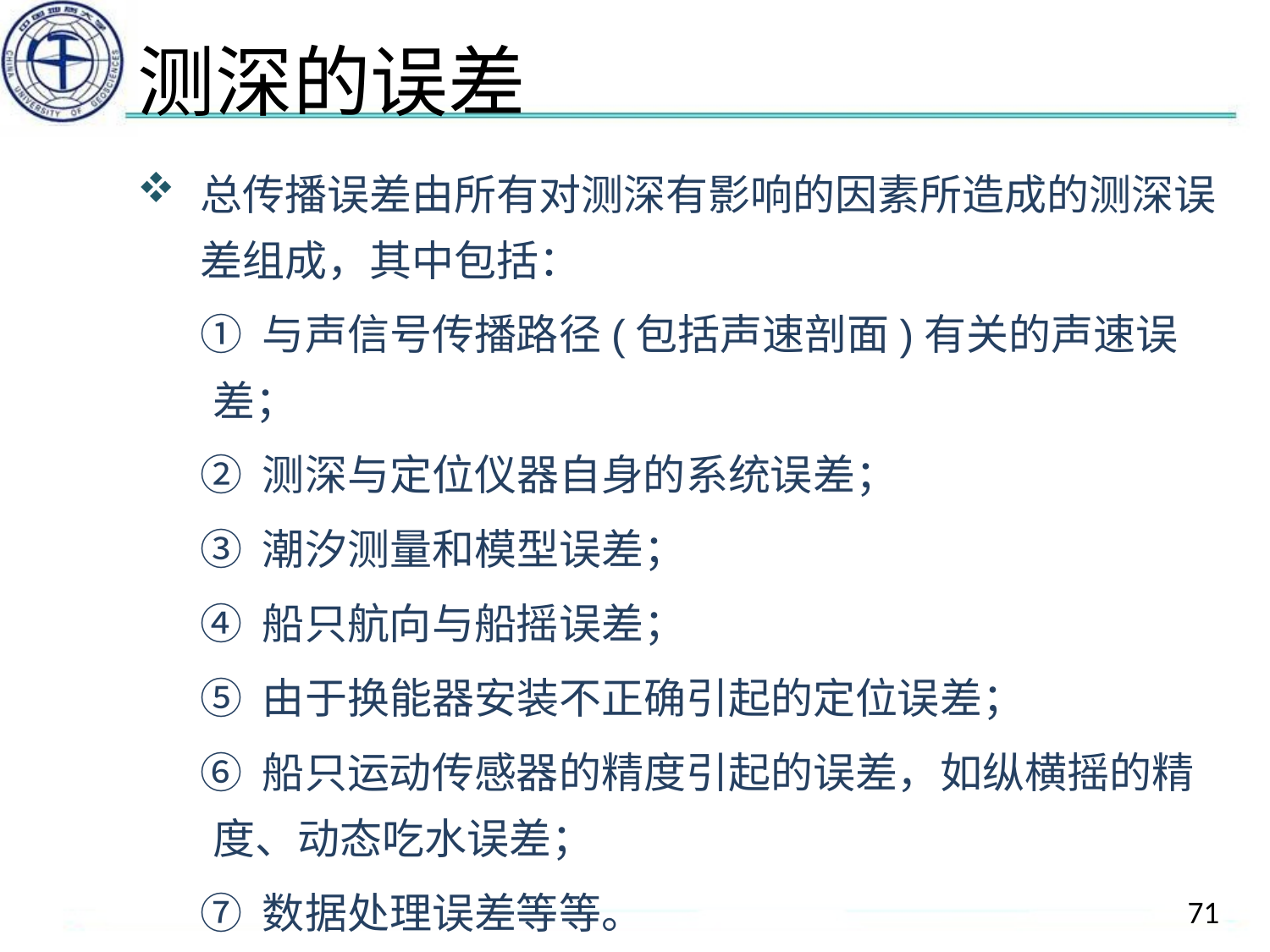

# 测深的误差
总传播误差由所有对测深有影响的因素所造成的测深误差组成，其中包括：
① 与声信号传播路径(包括声速剖面)有关的声速误差；
② 测深与定位仪器自身的系统误差；
③ 潮汐测量和模型误差；
④ 船只航向与船摇误差；
⑤ 由于换能器安装不正确引起的定位误差；
⑥ 船只运动传感器的精度引起的误差，如纵横摇的精度、动态吃水误差；
⑦ 数据处理误差等等。
71